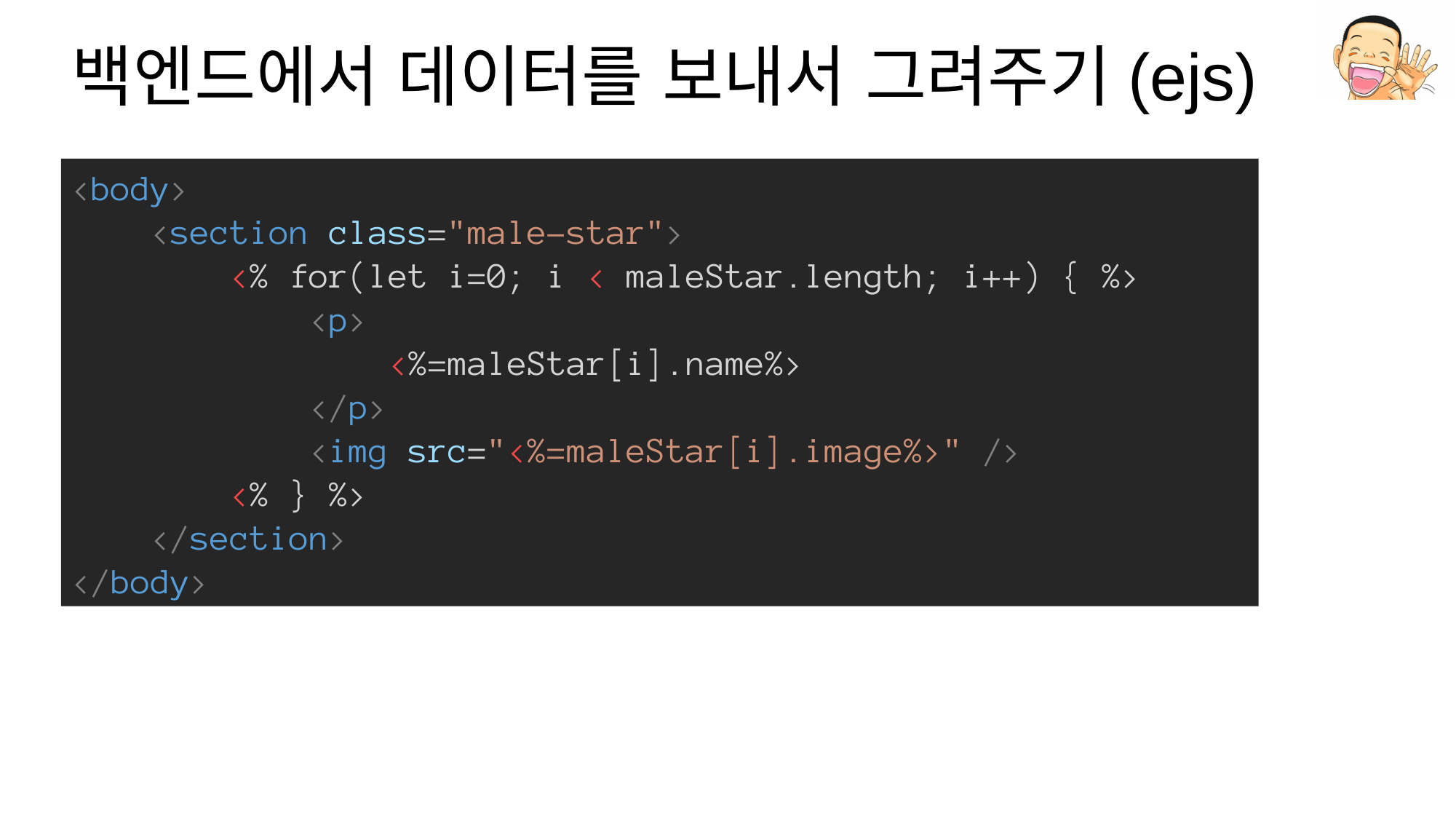

# 백엔드에서 데이터를 보내서 그려주기(ejs)
<body>
    <section class="male-star">
        <% for(let i=0; i < maleStar.length; i++) { %>
            <p>
                <%=maleStar[i].name%>
            </p>
            <img src="<%=maleStar[i].image%>" />
        <% } %>
    </section>
</body>